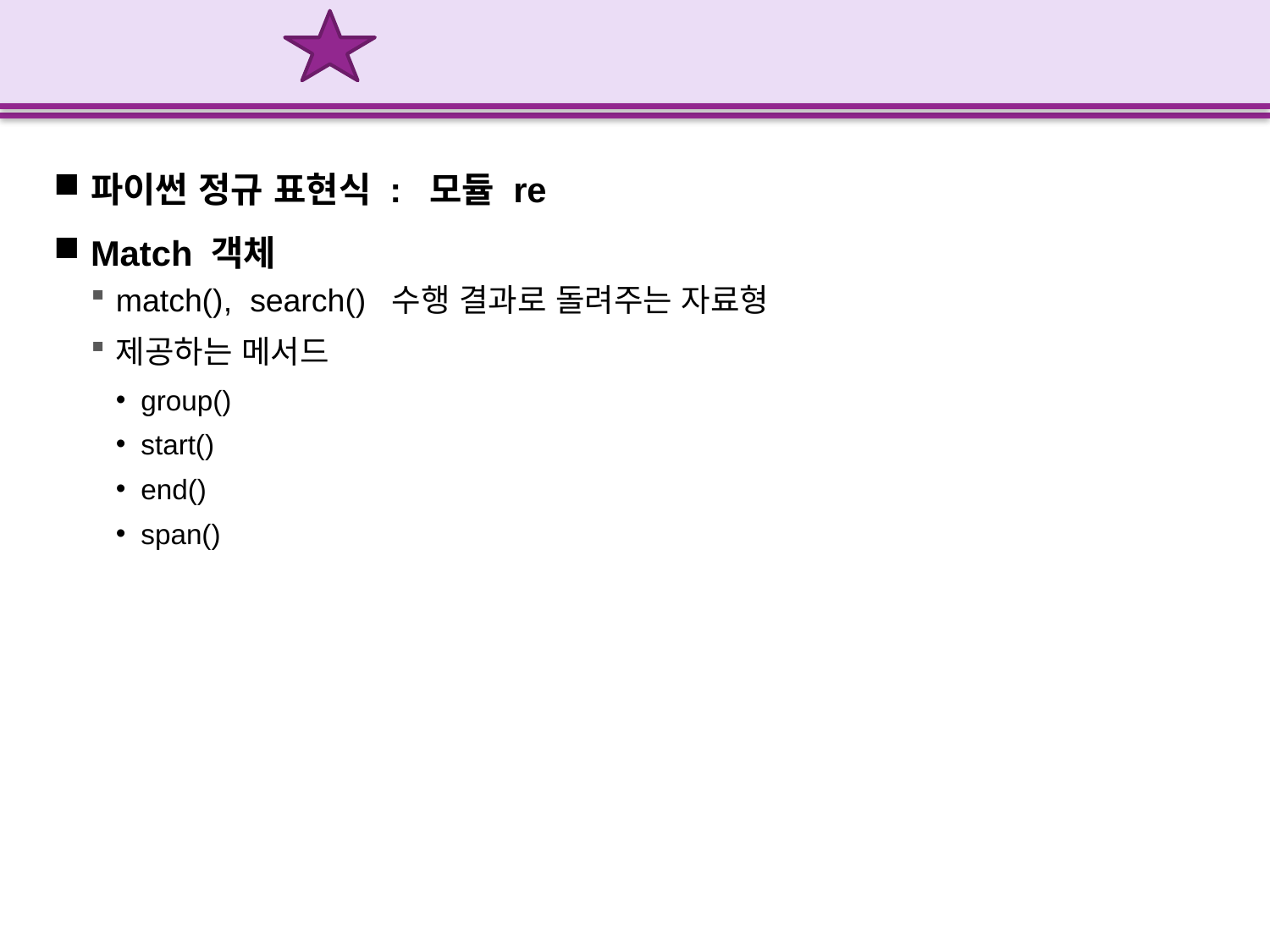

#
파이썬 정규 표현식 :  모듈 re
Match 객체
match(),  search()  수행 결과로 돌려주는 자료형
제공하는 메서드
group()
start()
end()
span()